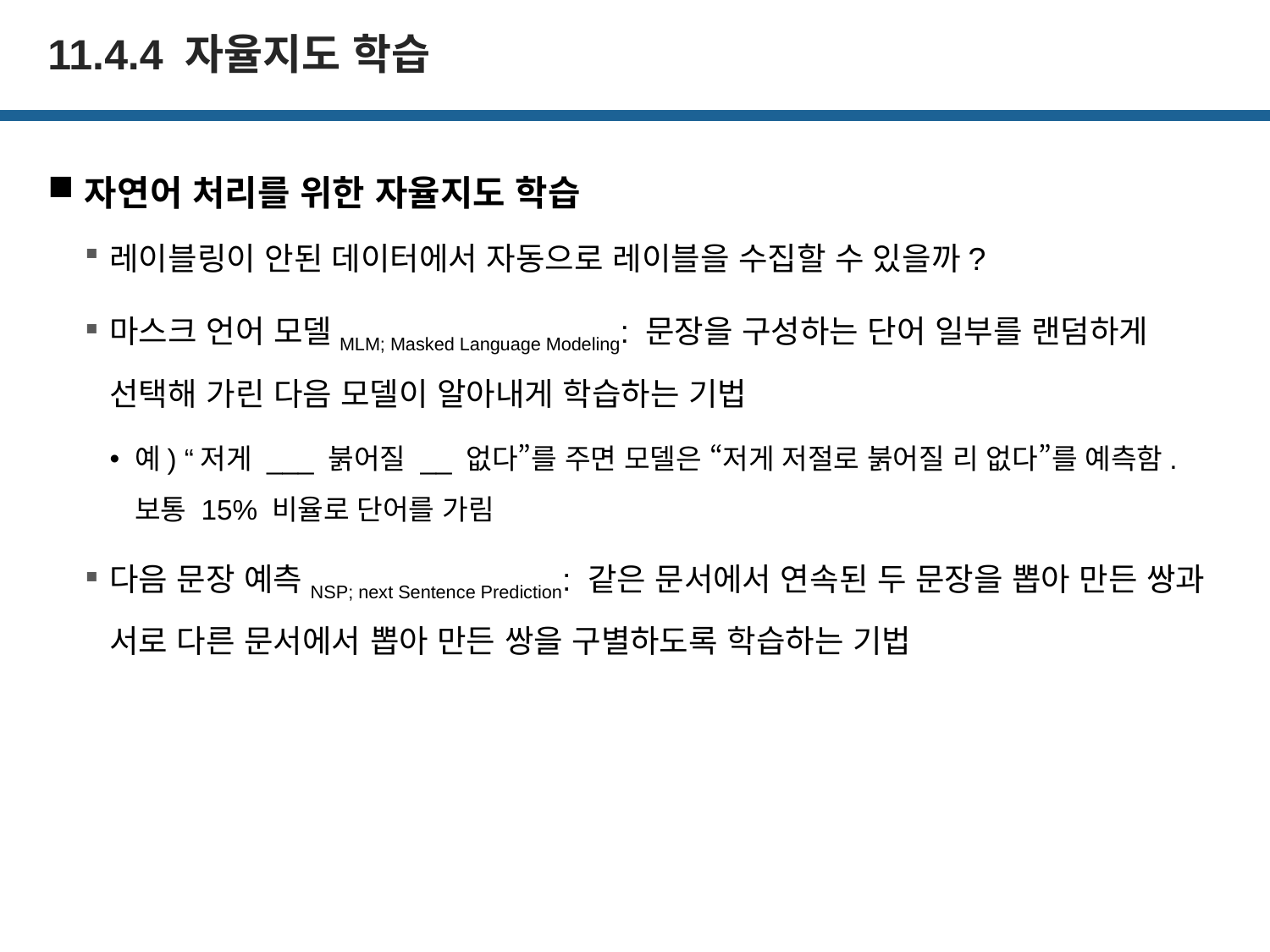

# 11.4.4 자율지도 학습
자연어 처리를 위한 자율지도 학습
레이블링이 안된 데이터에서 자동으로 레이블을 수집할 수 있을까?
마스크 언어 모델MLM; Masked Language Modeling: 문장을 구성하는 단어 일부를 랜덤하게 선택해 가린 다음 모델이 알아내게 학습하는 기법
예) “저게 ___ 붉어질 __ 없다”를 주면 모델은 “저게 저절로 붉어질 리 없다”를 예측함. 보통 15% 비율로 단어를 가림
다음 문장 예측NSP; next Sentence Prediction: 같은 문서에서 연속된 두 문장을 뽑아 만든 쌍과 서로 다른 문서에서 뽑아 만든 쌍을 구별하도록 학습하는 기법